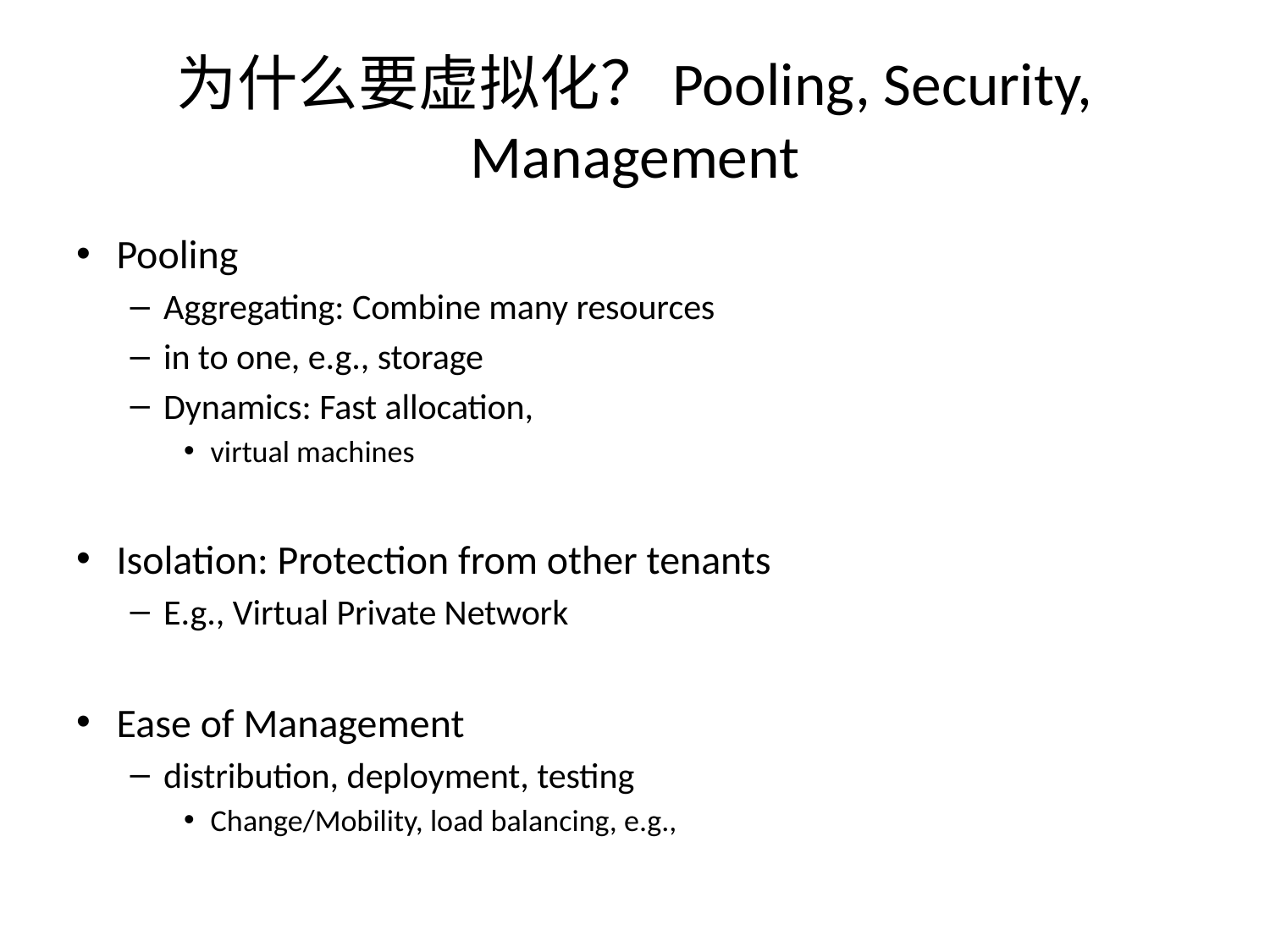

# 为什么要虚拟化？Pooling, Security, Management
Pooling
Aggregating: Combine many resources
in to one, e.g., storage
Dynamics: Fast allocation,
virtual machines

Isolation: Protection from other tenants
E.g., Virtual Private Network

Ease of Management
distribution, deployment, testing
Change/Mobility, load balancing, e.g.,